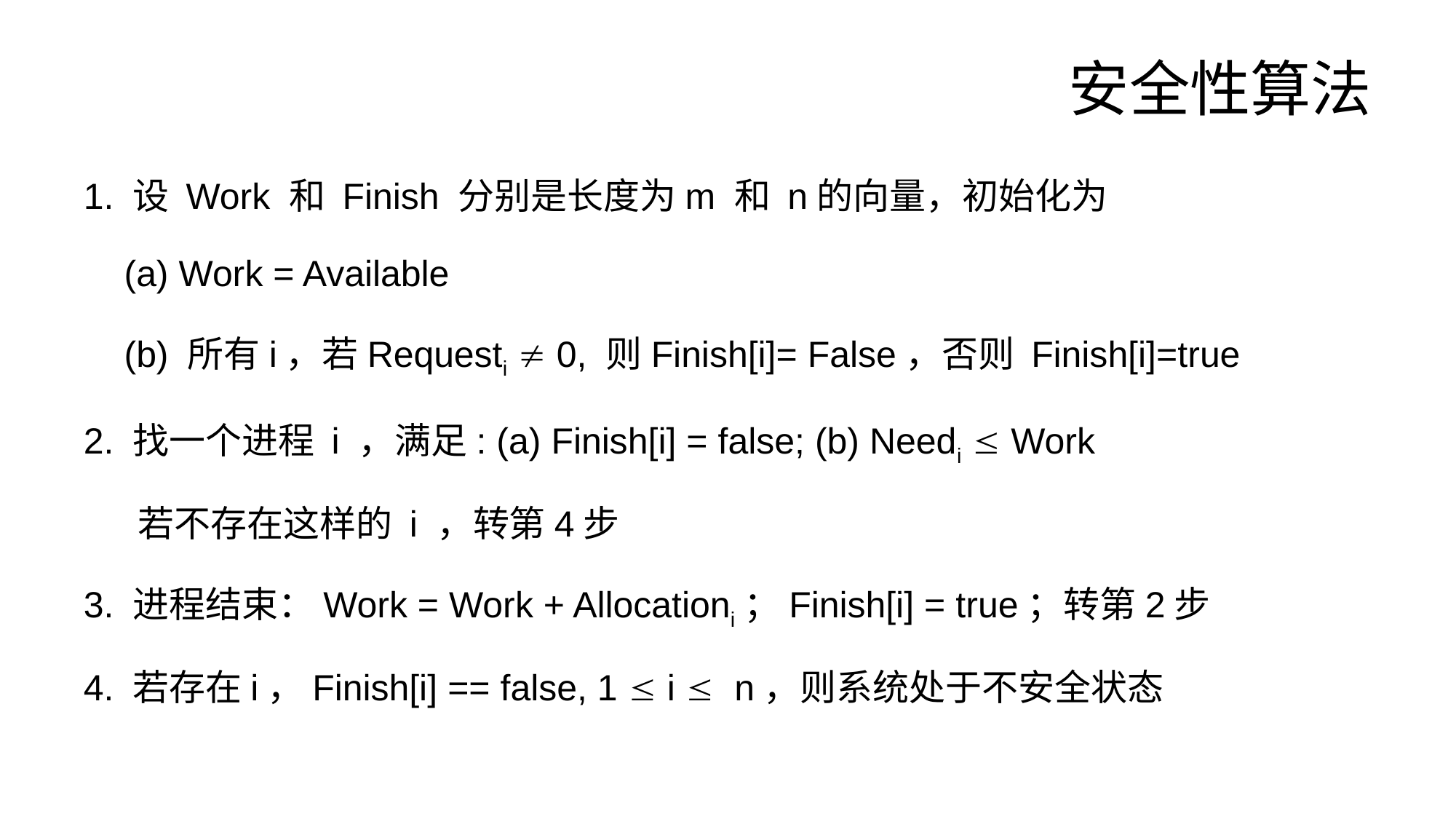

# 安全性算法
1. 设 Work 和 Finish 分别是长度为m 和 n的向量，初始化为
    (a) Work = Available
    (b) 所有i，若Requesti ≠ 0, 则Finish[i]= False，否则 Finish[i]=true
2. 找一个进程 i ，满足: (a) Finish[i] = false; (b) Needi ≤ Work
若不存在这样的 i ，转第4步
3. 进程结束：Work = Work + Allocationi；Finish[i] = true；转第2步
4. 若存在i，Finish[i] == false, 1 ≤ i ≤  n，则系统处于不安全状态